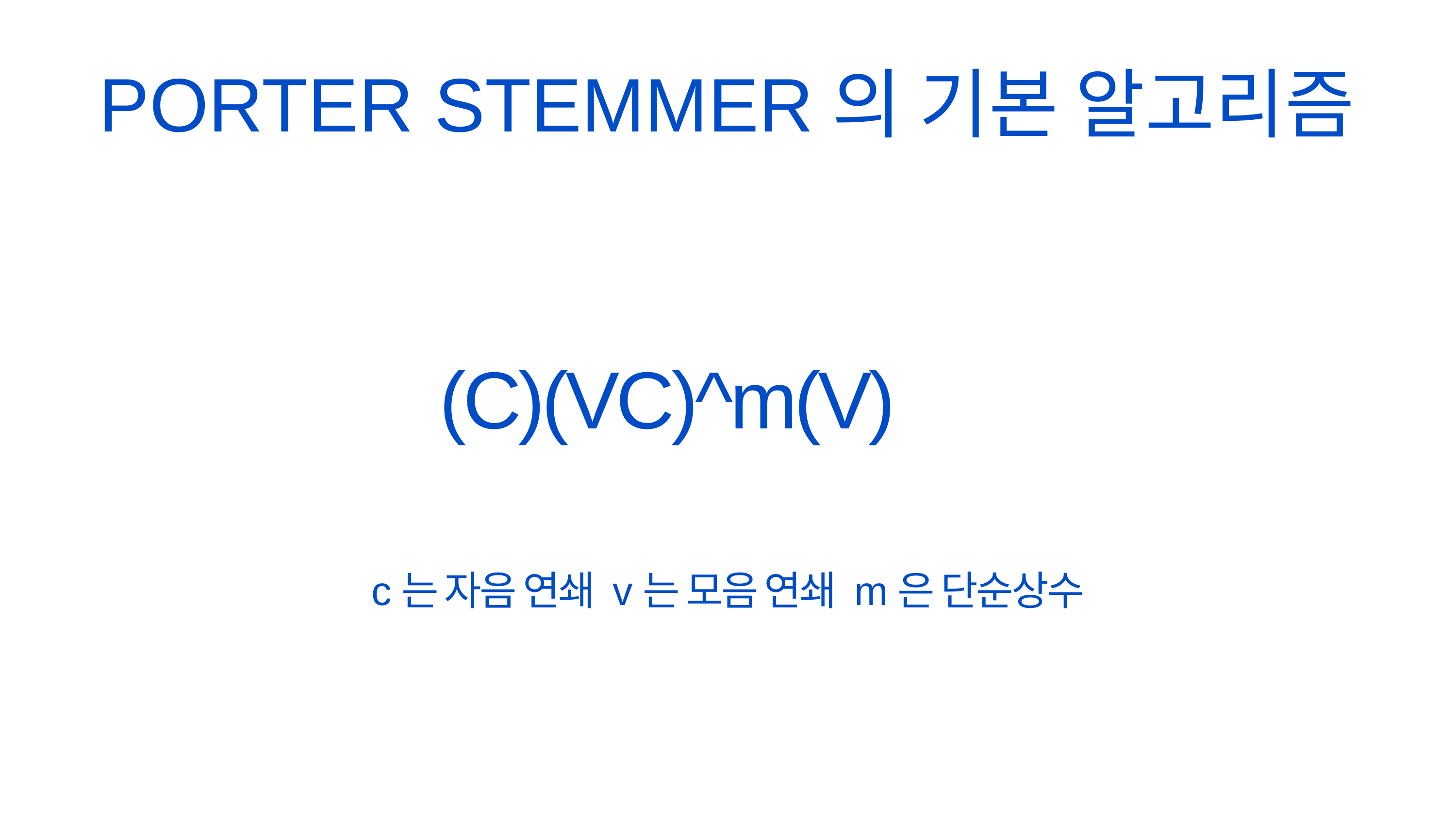

PORTER STEMMER의 기본 알고리즘
(C)(VC)^m(V)
c는 자음 연쇄 v는 모음 연쇄 m은 단순상수